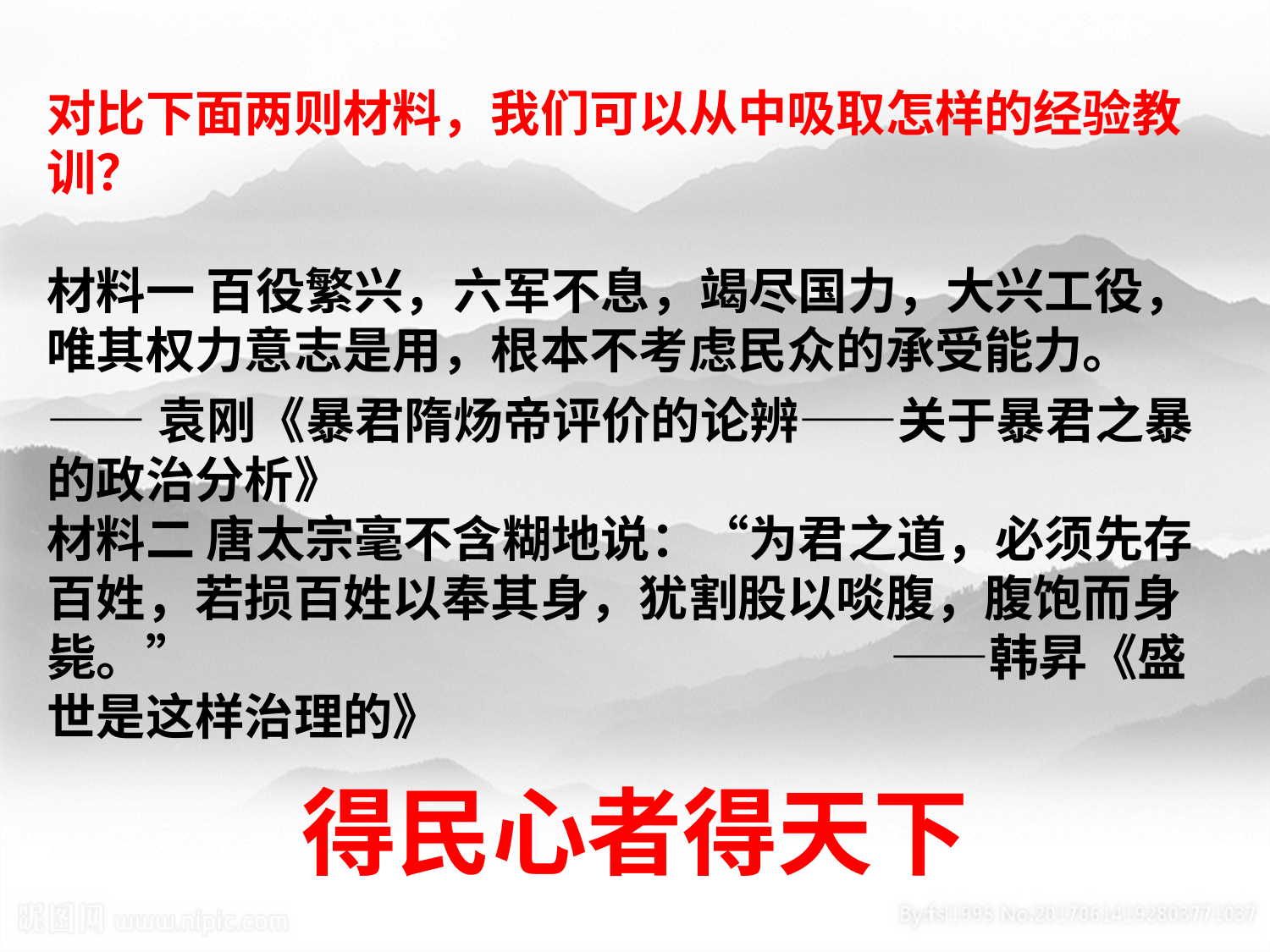

对比下面两则材料，我们可以从中吸取怎样的经验教训？

材料一 百役繁兴，六军不息，竭尽国力，大兴工役，唯其权力意志是用，根本不考虑民众的承受能力。
——袁刚《暴君隋炀帝评价的论辨——关于暴君之暴的政治分析》
材料二 唐太宗毫不含糊地说：“为君之道，必须先存百姓，若损百姓以奉其身，犹割股以啖腹，腹饱而身毙。”                                                              ——韩昇《盛世是这样治理的》
得民心者得天下